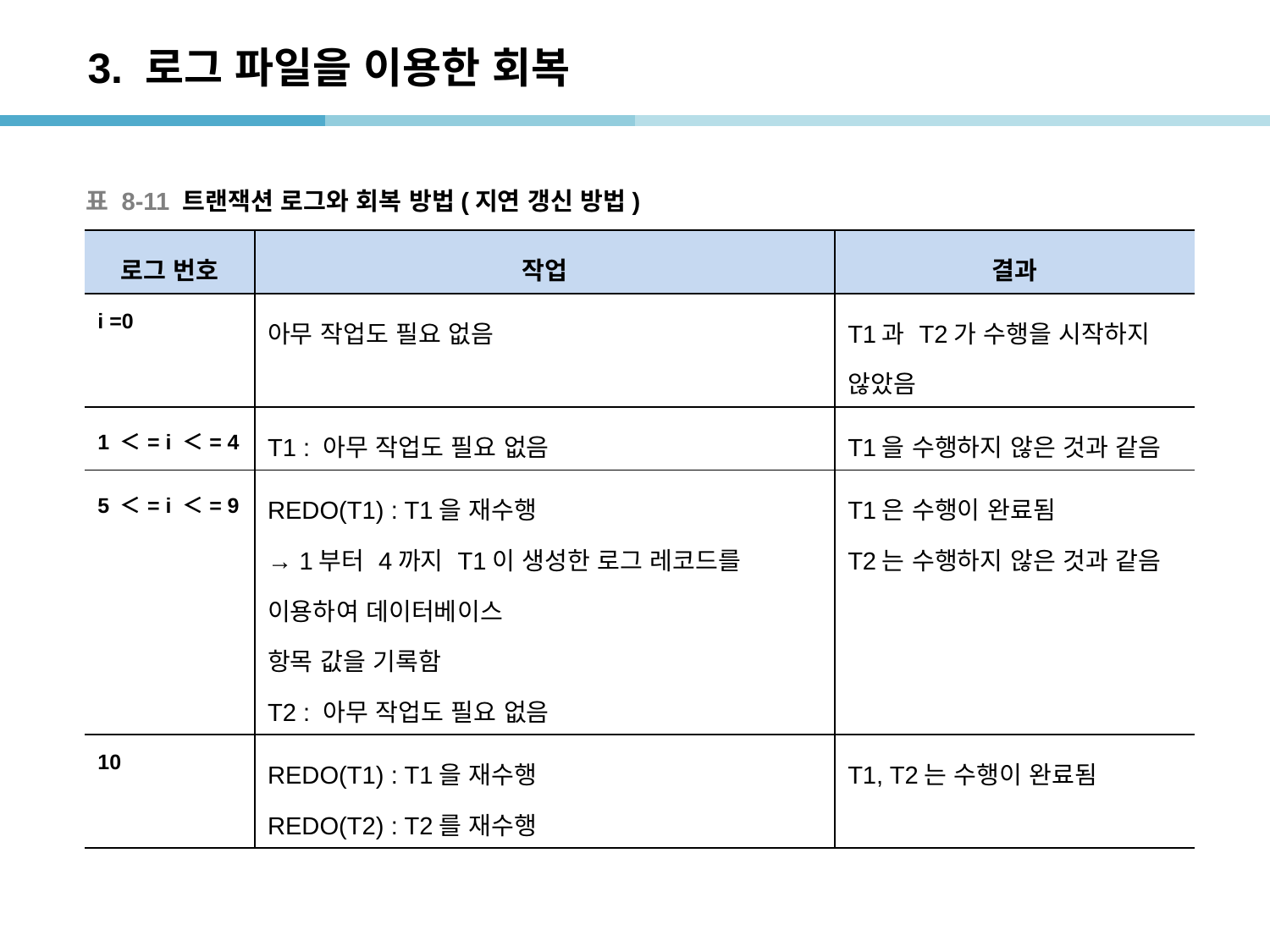

# 3. 로그 파일을 이용한 회복
표 8-11 트랜잭션 로그와 회복 방법(지연 갱신 방법)
| 로그 번호 | 작업 | 결과 |
| --- | --- | --- |
| i =0 | 아무 작업도 필요 없음 | T1과 T2가 수행을 시작하지 않았음 |
| 1 ＜= i ＜= 4 | T1 : 아무 작업도 필요 없음 | T1을 수행하지 않은 것과 같음 |
| 5 ＜= i ＜= 9 | REDO(T1) : T1을 재수행 → 1부터 4까지 T1이 생성한 로그 레코드를 이용하여 데이터베이스 항목 값을 기록함 T2 : 아무 작업도 필요 없음 | T1은 수행이 완료됨 T2는 수행하지 않은 것과 같음 |
| 10 | REDO(T1) : T1을 재수행 REDO(T2) : T2를 재수행 | T1, T2는 수행이 완료됨 |